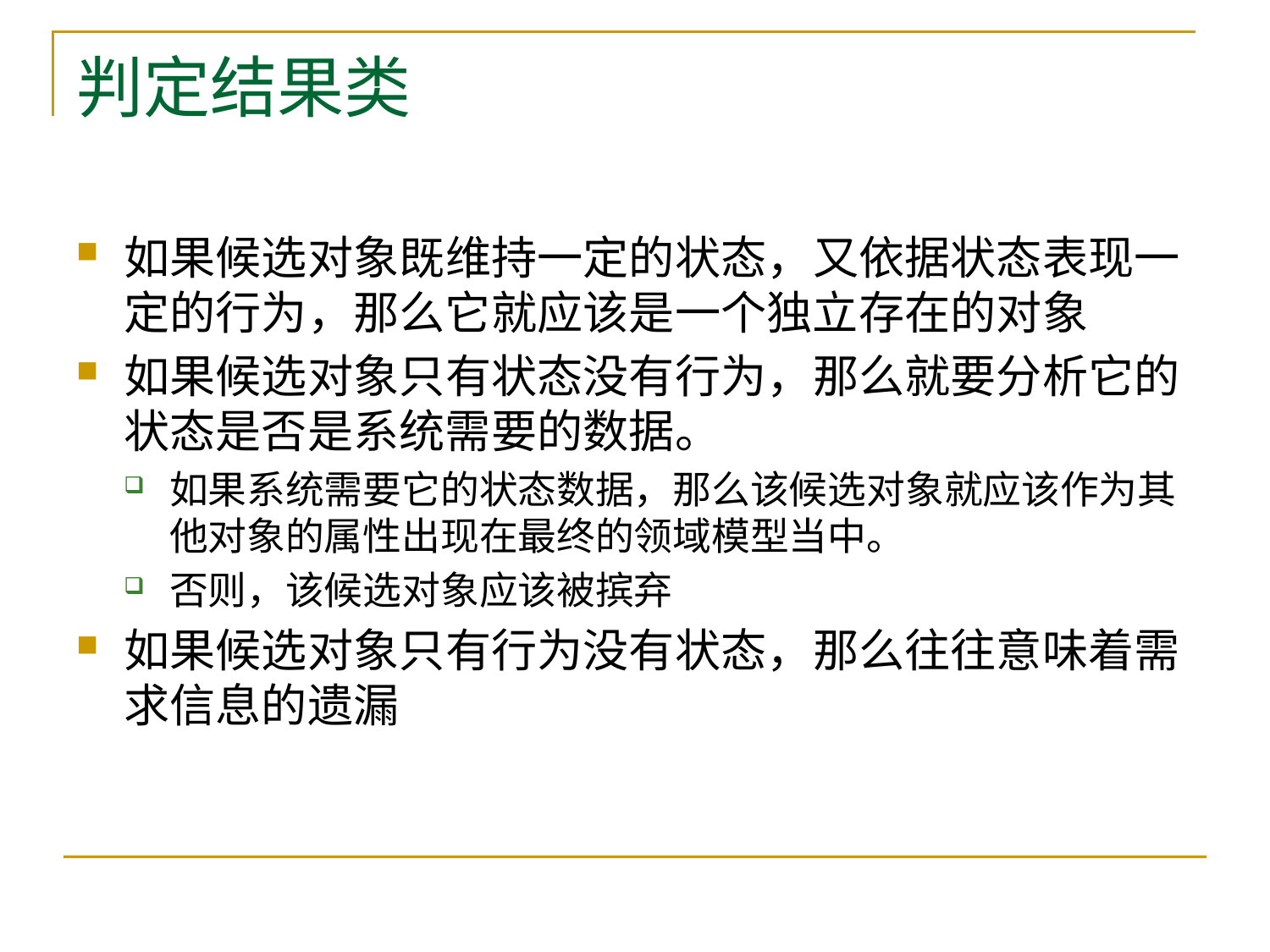

# 判定结果类
如果候选对象既维持一定的状态，又依据状态表现一定的行为，那么它就应该是一个独立存在的对象
如果候选对象只有状态没有行为，那么就要分析它的状态是否是系统需要的数据。
如果系统需要它的状态数据，那么该候选对象就应该作为其他对象的属性出现在最终的领域模型当中。
否则，该候选对象应该被摈弃
如果候选对象只有行为没有状态，那么往往意味着需求信息的遗漏